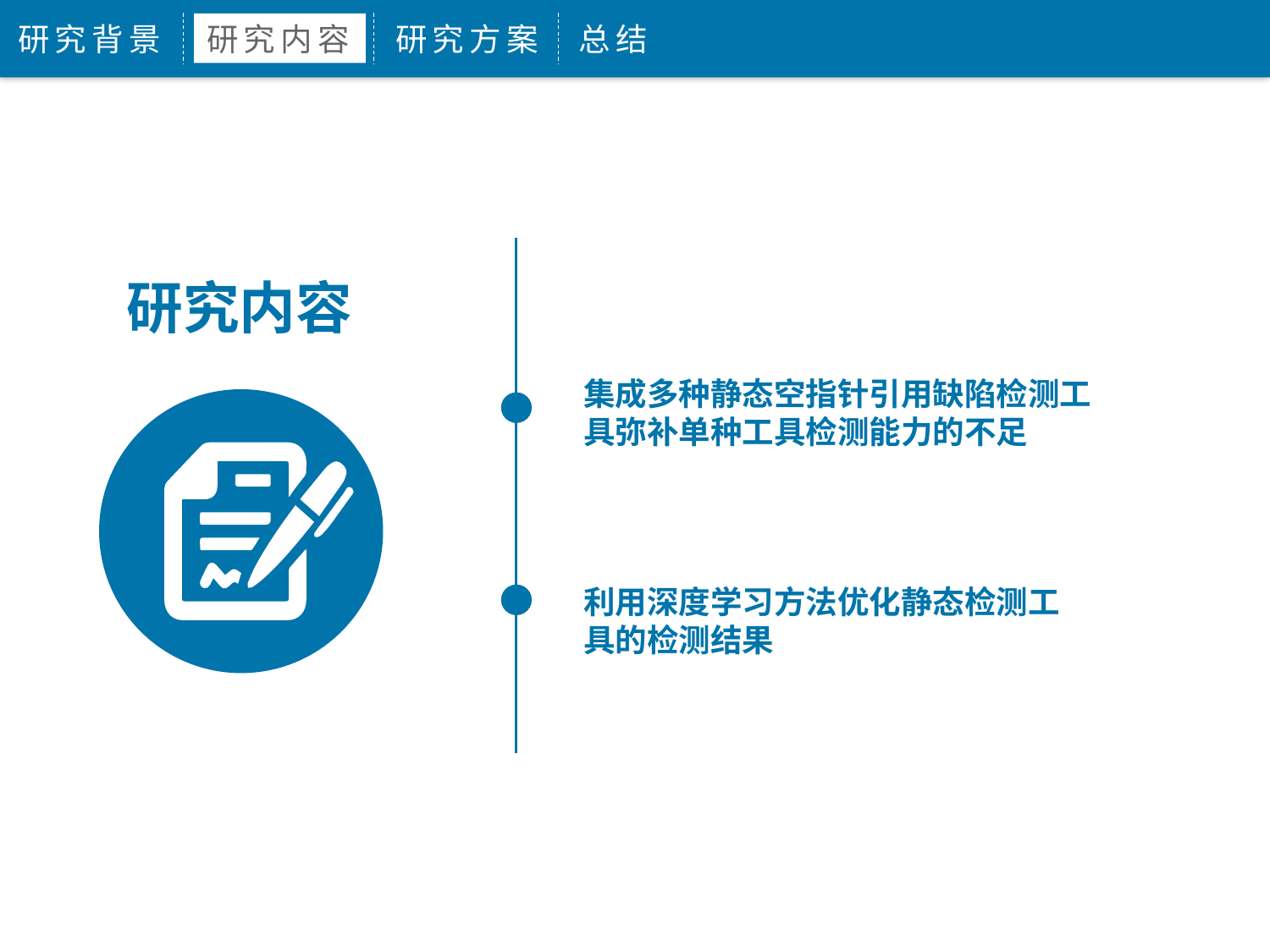

研究背景
研究内容
研究方案
总结

研究内容
集成多种静态空指针引用缺陷检测工具弥补单种工具检测能力的不足

利用深度学习方法优化静态检测工具的检测结果